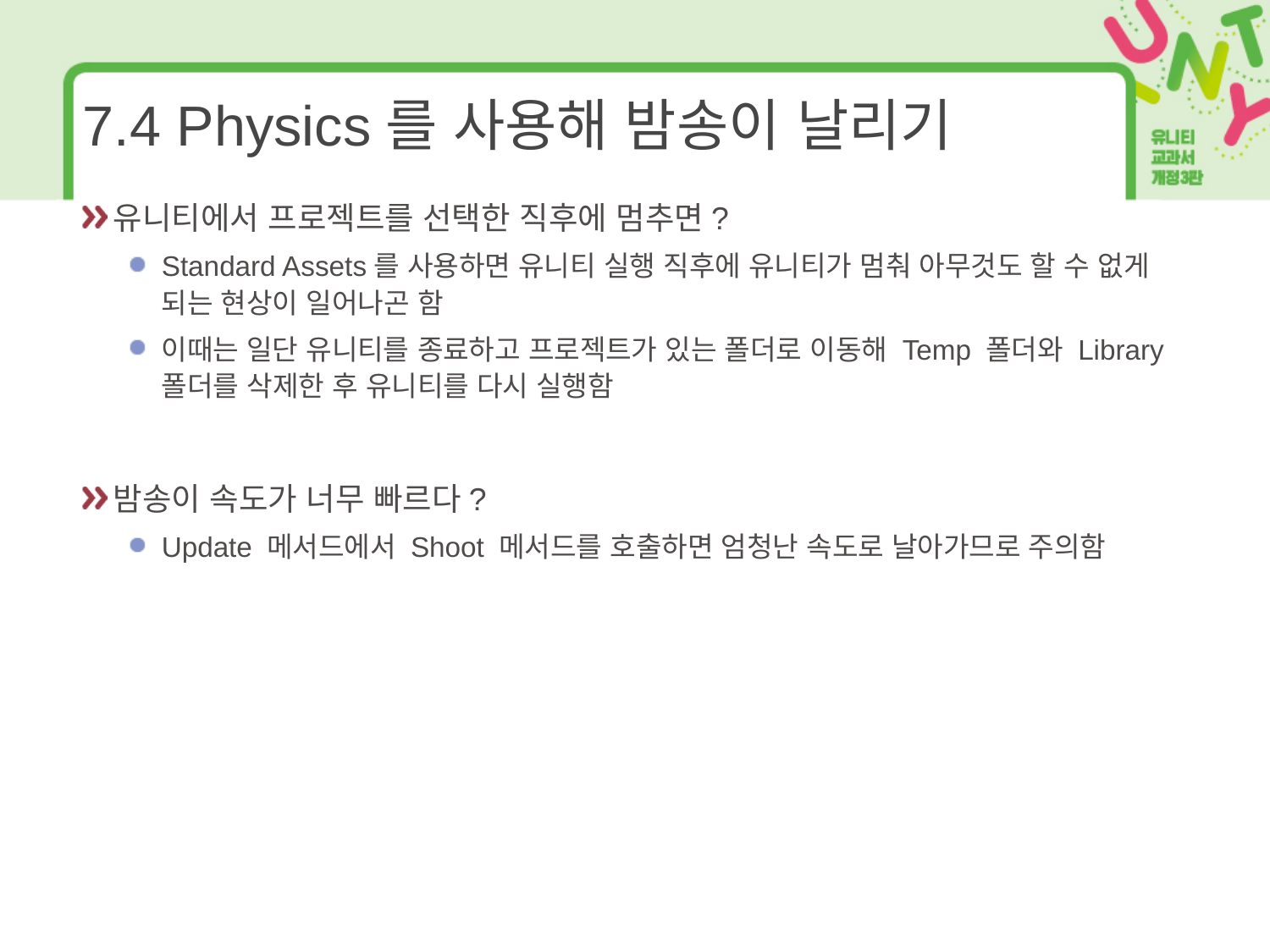

# 7.4 Physics를 사용해 밤송이 날리기
유니티에서 프로젝트를 선택한 직후에 멈추면?
Standard Assets를 사용하면 유니티 실행 직후에 유니티가 멈춰 아무것도 할 수 없게 되는 현상이 일어나곤 함
이때는 일단 유니티를 종료하고 프로젝트가 있는 폴더로 이동해 Temp 폴더와 Library 폴더를 삭제한 후 유니티를 다시 실행함

밤송이 속도가 너무 빠르다?
Update 메서드에서 Shoot 메서드를 호출하면 엄청난 속도로 날아가므로 주의함